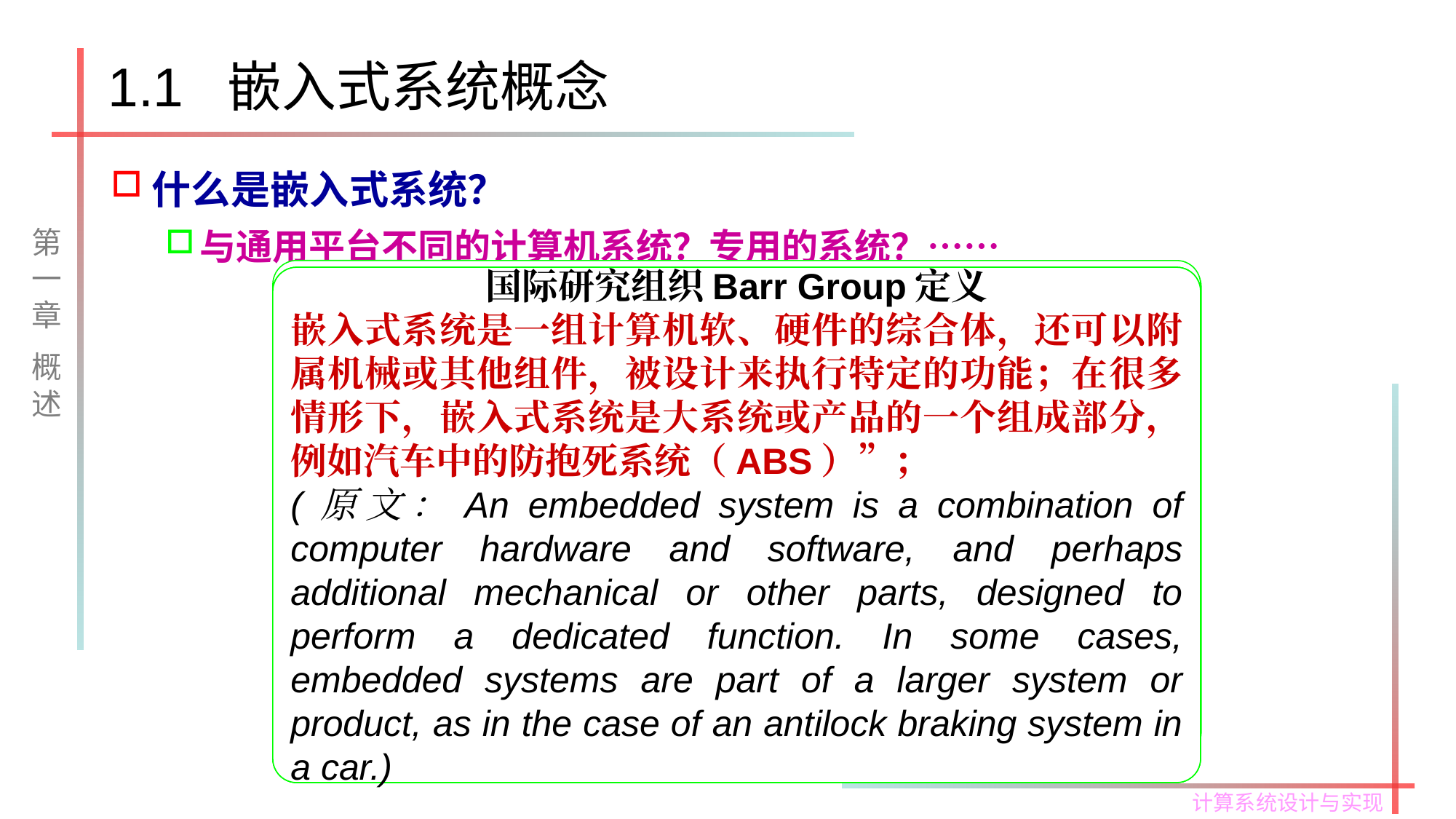

# 1.1  嵌入式系统概念
什么是嵌入式系统？
与通用平台不同的计算机系统？专用的系统？……
第一章
概述

IEEE（国际电气与电子工程师协会）定义
嵌入式计算系统是一个计算机系统，其是大系统的一个组成部分，并且可以运行大系统的某些要求；例如，飞机或快速运输系统中的计算机系统” ；
(原文： Embedded Computer System：A computer system is part of a larger system and performs some of the requirements of that system; for example, a computer system used in an aircraft or rapid transit system.)
IEE（国际电气工程师协会，英国）定义

嵌入式系统是控制、监视或辅助设备、机器以及工厂操作的装备。

（原文：Devices used to control，monitor  or assist the operation of equipment，machinery or plants.）
Heath在“ Embedded systems design” (2003)一书中定义

嵌入式系统是基于微处理器的、用于控制一个或一组功能的系统”；
(原文：An embedded system is a microprocessor based system that is built to control a function or a range of functions.)
2003年，IEEE Std 1003.13™-2003标准中定义

       如果一台计算机（及其软件）是一个大系统中集成的一部分，并且通过特定的硬件装置来控制和/或直接监控该系统，其就被认为是嵌入式的；
(原文：A computer (and its software) is considered embedded if it is an integral component of a larger system and is used to control and/or directly monitor that system, using special hardware devices.)
国际研究组织Barr Group定义
嵌入式系统是一组计算机软、硬件的综合体，还可以附属机械或其他组件，被设计来执行特定的功能；在很多情形下，嵌入式系统是大系统或产品的一个组成部分，例如汽车中的防抱死系统（ABS）”；
(原文：An embedded system is a combination of computer hardware and software, and perhaps additional mechanical or other parts, designed to perform a dedicated function. In some cases, embedded systems are part of a larger system or product, as in the case of an antilock braking system in a car.)